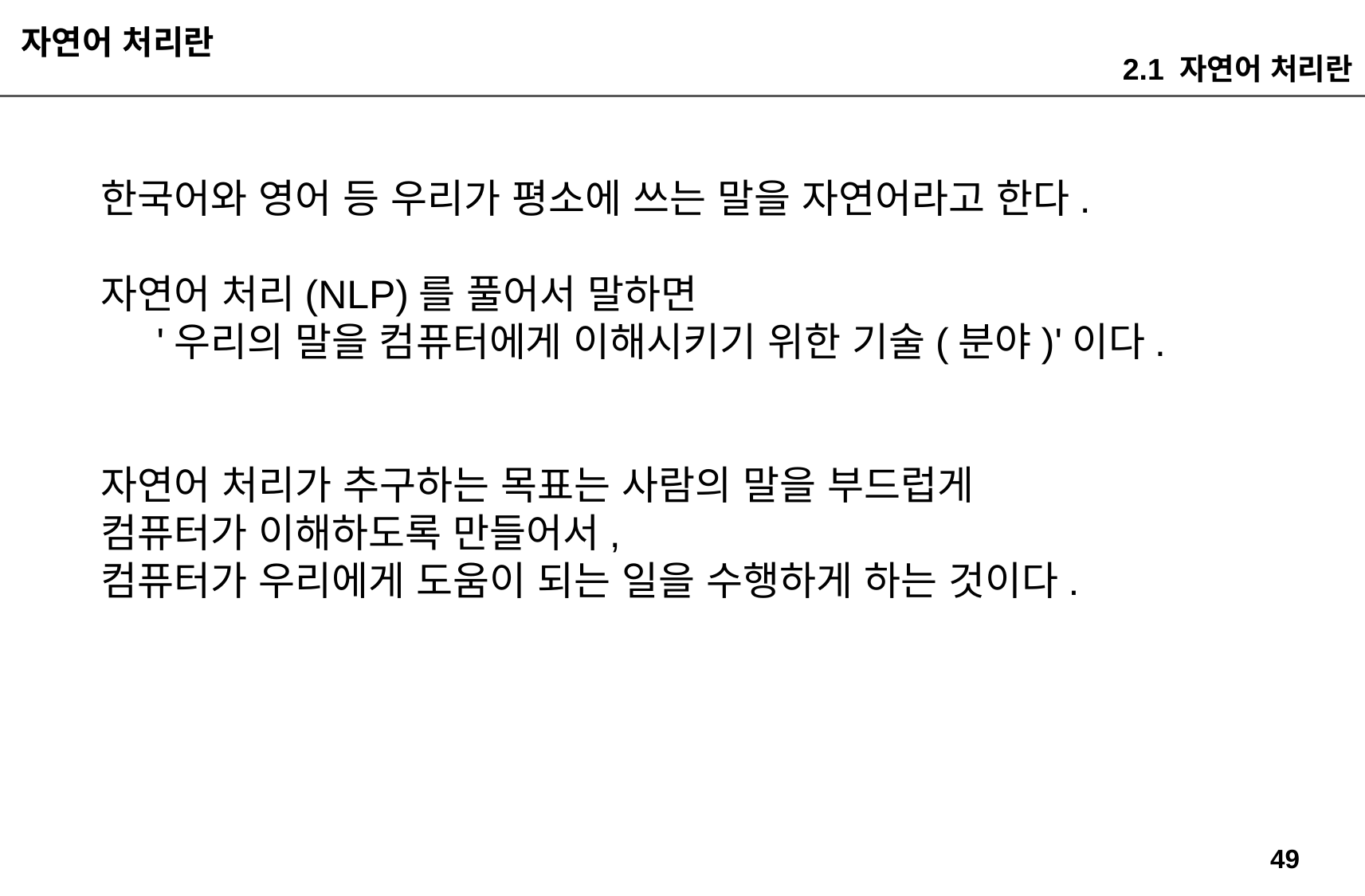

자연어 처리란
2.1 자연어 처리란
한국어와 영어 등 우리가 평소에 쓰는 말을 자연어라고 한다.

자연어 처리(NLP)를 풀어서 말하면
     '우리의 말을 컴퓨터에게 이해시키기 위한 기술(분야)'이다.

자연어 처리가 추구하는 목표는 사람의 말을 부드럽게
컴퓨터가 이해하도록 만들어서,
컴퓨터가 우리에게 도움이 되는 일을 수행하게 하는 것이다.